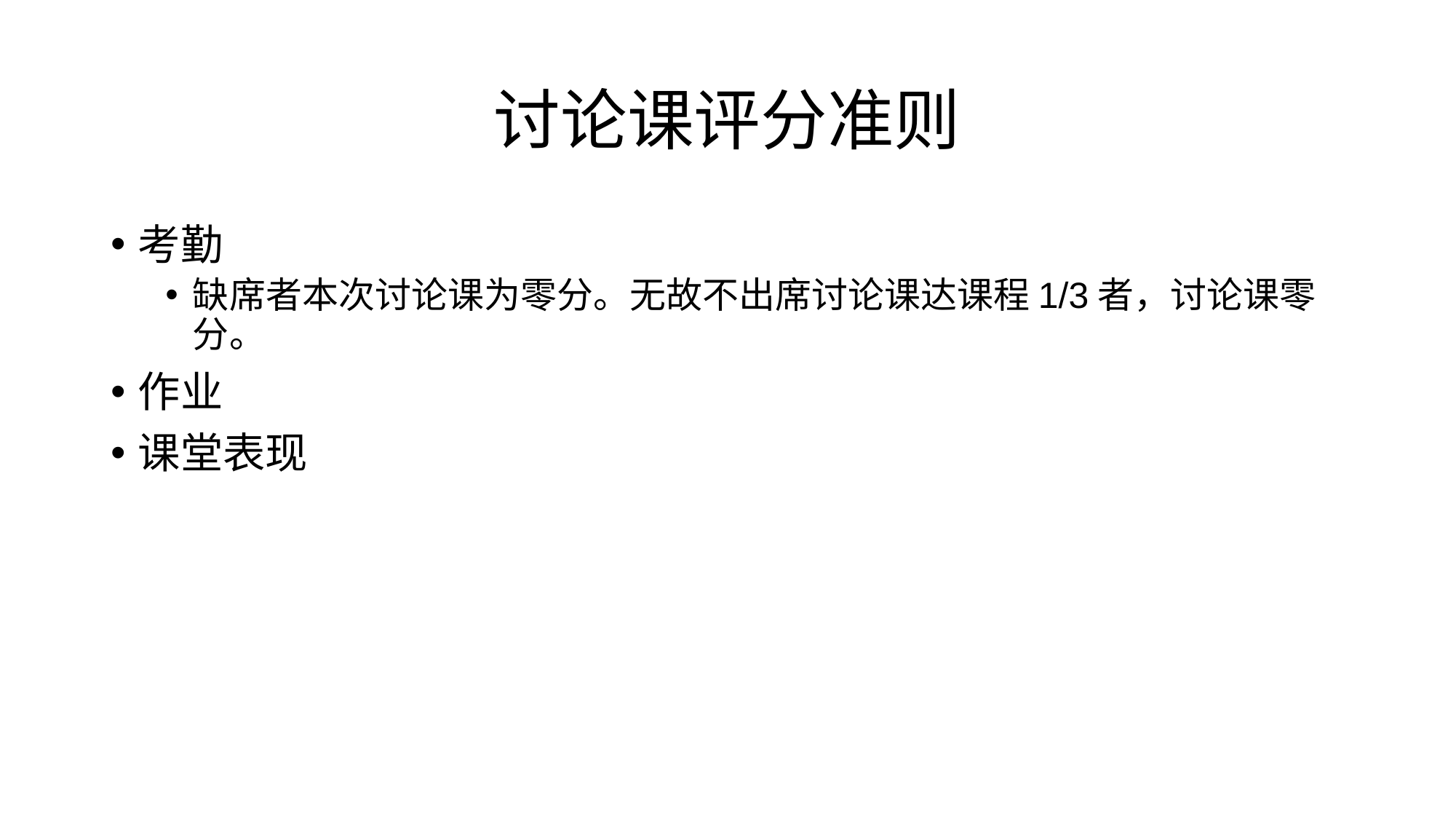

# 讨论课评分准则
考勤
缺席者本次讨论课为零分。无故不出席讨论课达课程1/3者，讨论课零分。
作业
课堂表现